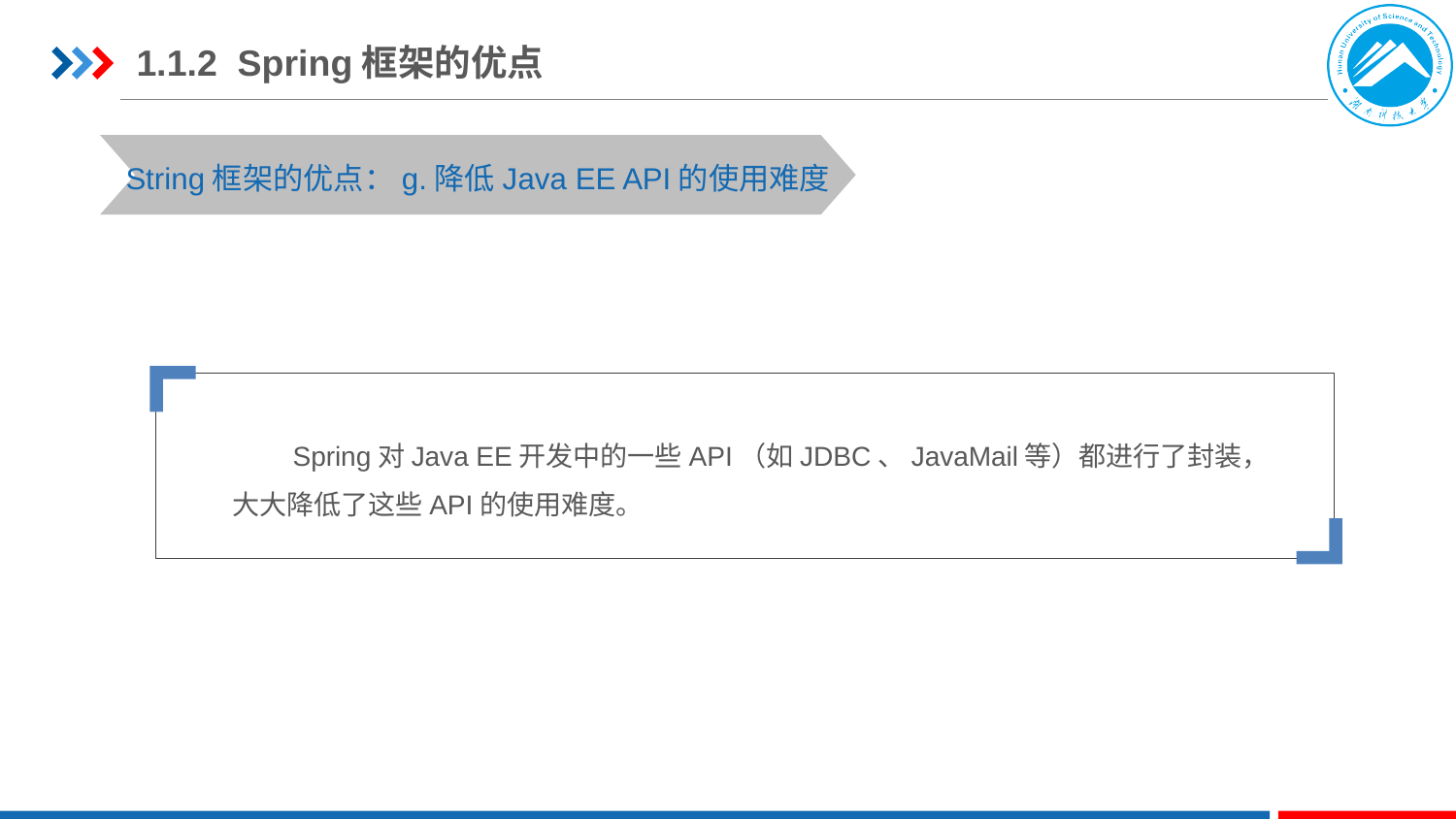

1.1.2  Spring框架的优点

STEP  01
STEP  03
String框架的优点：g.降低Java EE API的使用难度

        Spring对Java EE开发中的一些API（如JDBC、JavaMail等）都进行了封装，大大降低了这些API的使用难度。